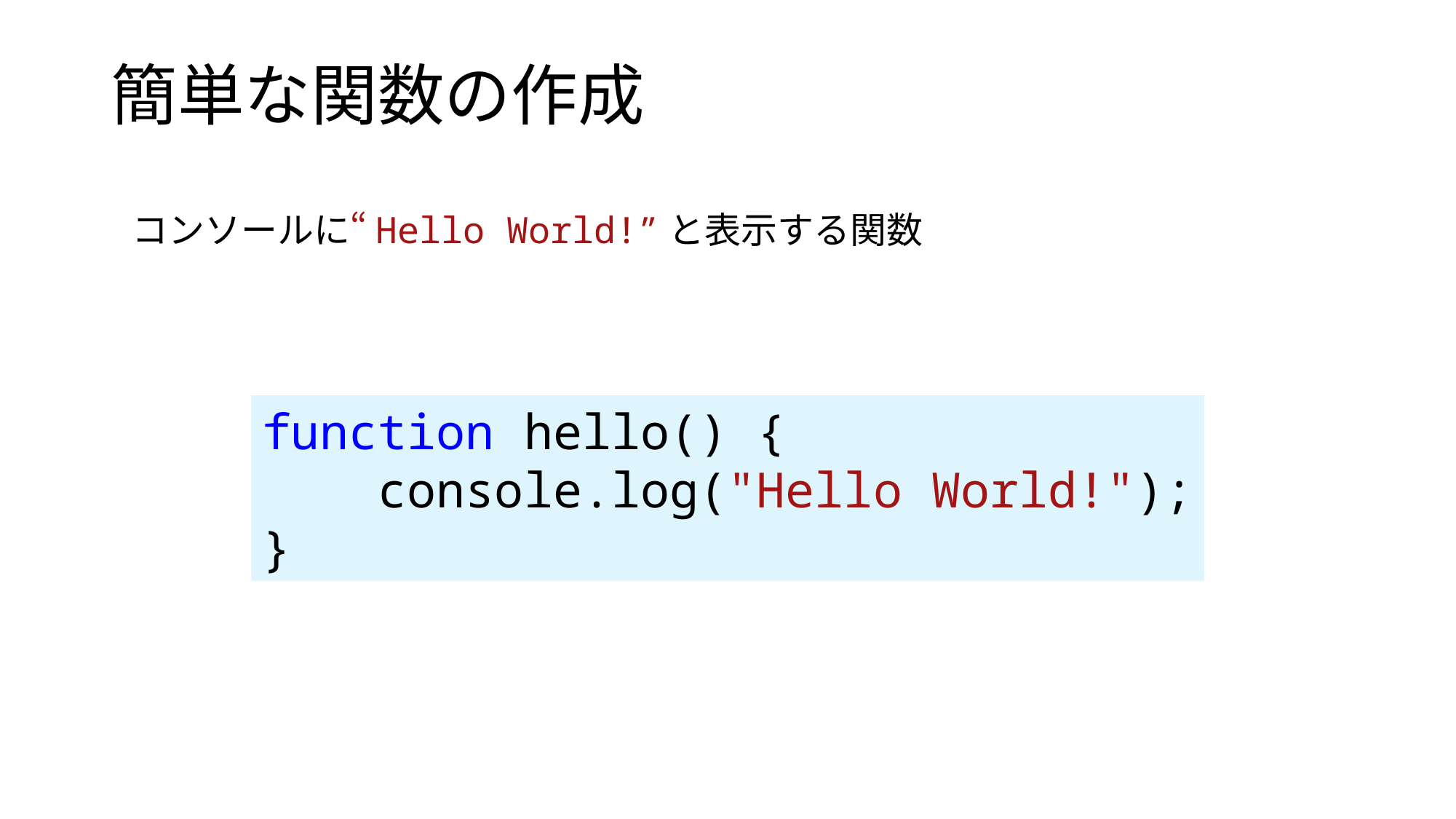

# 簡単な関数の作成
コンソールに“Hello World!”と表示する関数
function hello() {
    console.log("Hello World!");
}